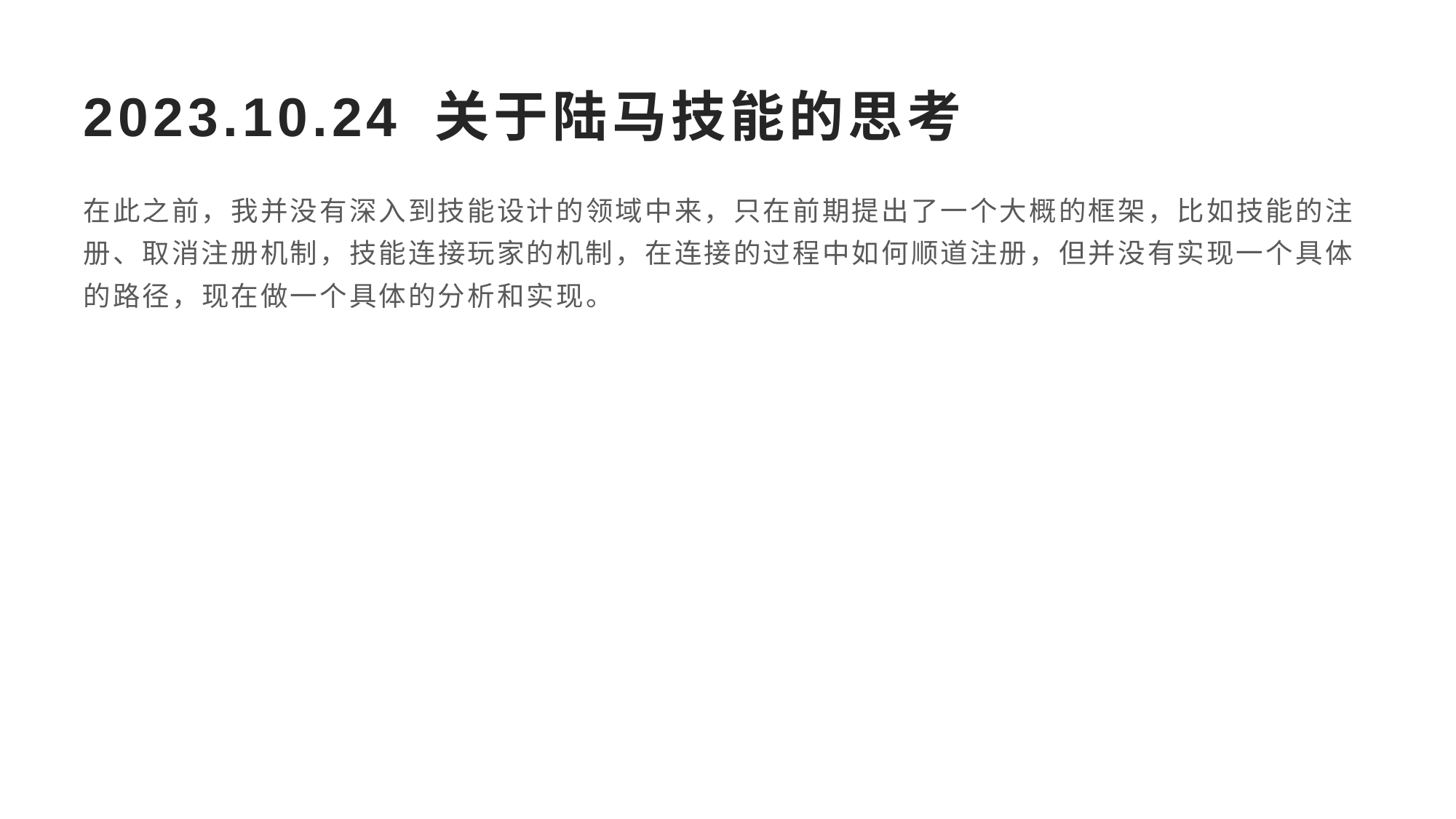

# 2023.10.24 关于陆马技能的思考
在此之前，我并没有深入到技能设计的领域中来，只在前期提出了一个大概的框架，比如技能的注册、取消注册机制，技能连接玩家的机制，在连接的过程中如何顺道注册，但并没有实现一个具体的路径，现在做一个具体的分析和实现。